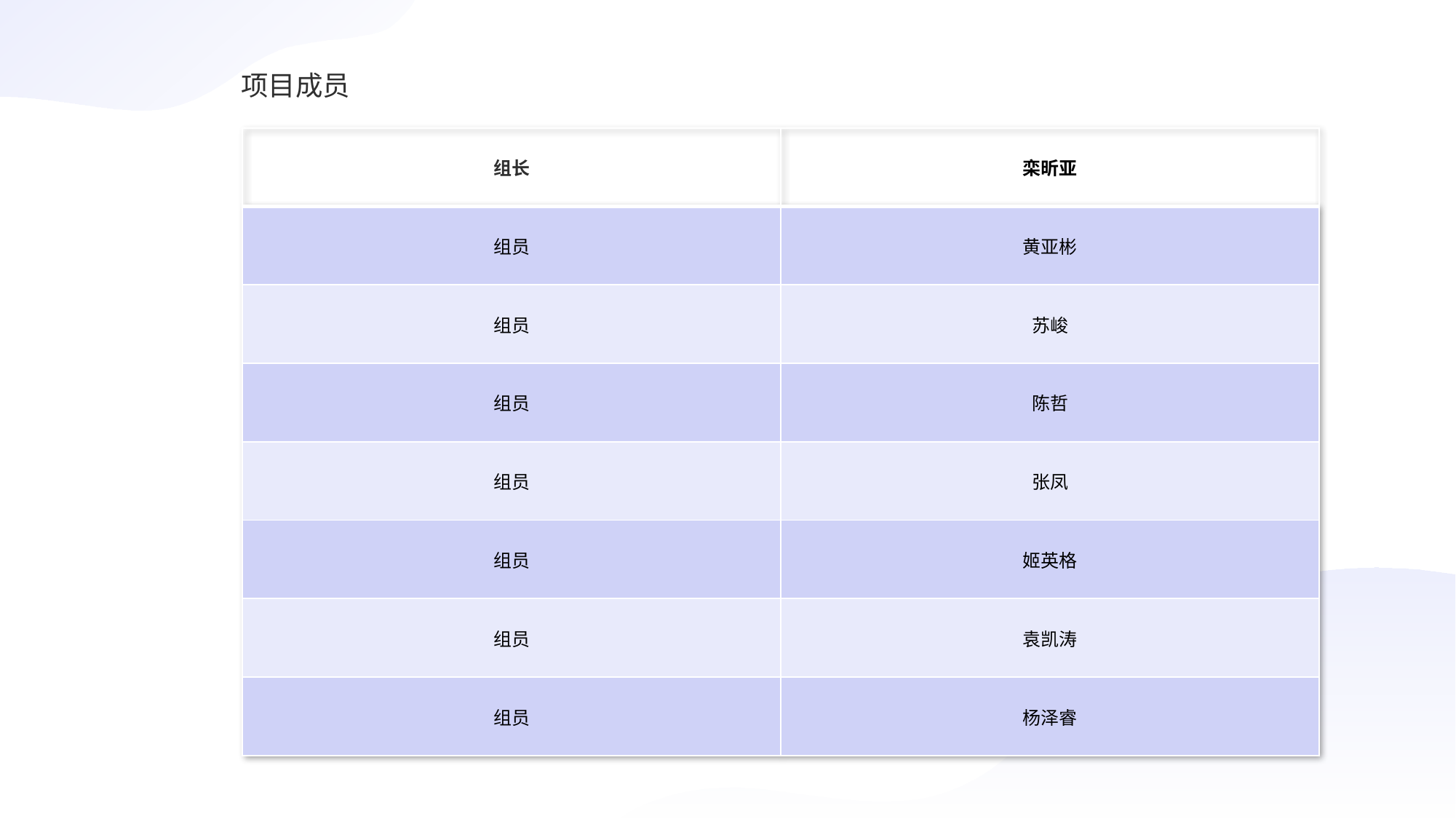

项目成员
| 组长 | 栾昕亚 |
| --- | --- |
| 组员 | 黄亚彬 |
| 组员 | 苏峻 |
| 组员 | 陈哲 |
| 组员 | 张凤 |
| 组员 | 姬英格 |
| 组员 | 袁凯涛 |
| 组员 | 杨泽睿 |